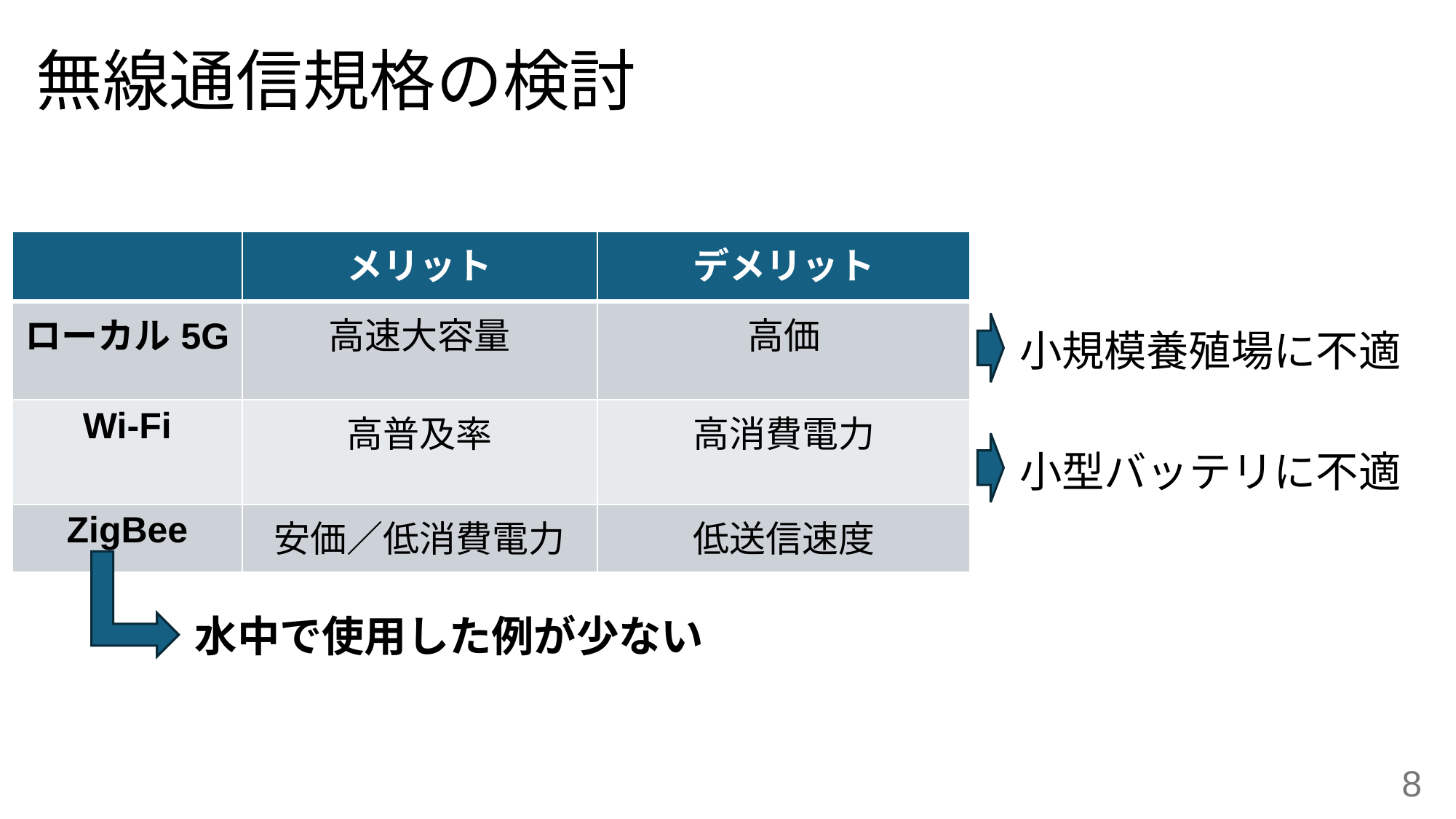

# 無線通信規格の検討
|  | メリット | デメリット |
| --- | --- | --- |
| ローカル5G | 高速大容量 | 高価 |
| Wi-Fi | 高普及率 | 高消費電力 |
| ZigBee | 安価／低消費電力 | 低送信速度 |

小規模養殖場に不適

小型バッテリに不適

水中で使用した例が少ない
8